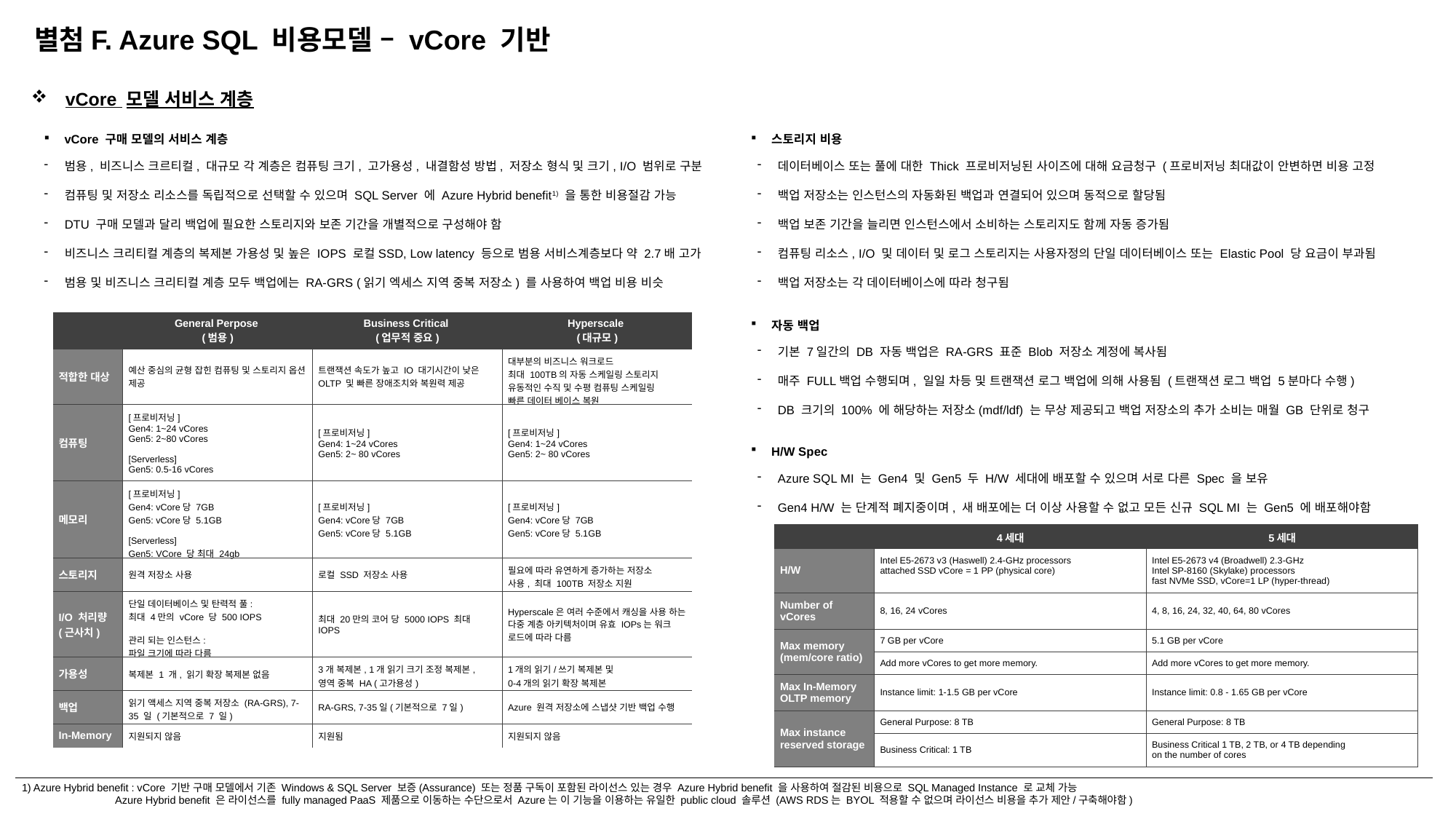

별첨F. Azure SQL 비용모델 – vCore 기반
vCore 모델 서비스 계층
vCore 구매 모델의 서비스 계층
스토리지 비용
범용, 비즈니스 크르티컬, 대규모 각 계층은 컴퓨팅 크기, 고가용성, 내결함성 방법, 저장소 형식 및 크기, I/O 범위로 구분

컴퓨팅 및 저장소 리소스를 독립적으로 선택할 수 있으며 SQL Server 에 Azure Hybrid benefit1) 을 통한 비용절감 가능

DTU 구매 모델과 달리 백업에 필요한 스토리지와 보존 기간을 개별적으로 구성해야 함

비즈니스 크리티컬 계층의 복제본 가용성 및 높은 IOPS 로컬SSD, Low latency 등으로 범용 서비스계층보다 약 2.7배 고가

범용 및 비즈니스 크리티컬 계층 모두 백업에는 RA-GRS (읽기 엑세스 지역 중복 저장소) 를 사용하여 백업 비용 비슷

데이터베이스 또는 풀에 대한 Thick 프로비저닝된 사이즈에 대해 요금청구 (프로비저닝 최대값이 안변하면 비용 고정

백업 저장소는 인스턴스의 자동화된 백업과 연결되어 있으며 동적으로 할당됨

백업 보존 기간을 늘리면 인스턴스에서 소비하는 스토리지도 함께 자동 증가됨

컴퓨팅 리소스, I/O 및 데이터 및 로그 스토리지는 사용자정의 단일 데이터베이스 또는 Elastic Pool 당 요금이 부과됨

백업 저장소는 각 데이터베이스에 따라 청구됨
자동 백업
|  | General Perpose (범용) | Business Critical (업무적 중요) | Hyperscale (대규모) |
| --- | --- | --- | --- |
| 적합한 대상 | 예산 중심의 균형 잡힌 컴퓨팅 및 스토리지 옵션 제공 | 트랜잭션 속도가 높고 IO 대기시간이 낮은 OLTP 및 빠른 장애조치와 복원력 제공 | 대부분의 비즈니스 워크로드 최대 100TB의 자동 스케일링 스토리지 유동적인 수직 및 수평 컴퓨팅 스케일링 빠른 데이터 베이스 복원 |
| 컴퓨팅 | [프로비저닝] Gen4: 1~24 vCores Gen5: 2~80 vCores [Serverless] Gen5: 0.5-16 vCores | [프로비저닝] Gen4: 1~24 vCores Gen5: 2~ 80 vCores | [프로비저닝] Gen4: 1~24 vCores Gen5: 2~ 80 vCores |
| 메모리 | [프로비저닝] Gen4: vCore당 7GB Gen5: vCore당 5.1GB [Serverless] Gen5: VCore 당 최대 24gb | [프로비저닝] Gen4: vCore당 7GB Gen5: vCore당 5.1GB | [프로비저닝] Gen4: vCore당 7GB Gen5: vCore당 5.1GB |
| 스토리지 | 원격 저장소 사용 | 로컬 SSD 저장소 사용 | 필요에 따라 유연하게 증가하는 저장소 사용, 최대 100TB 저장소 지원 |
| I/O 처리량 (근사치) | 단일 데이터베이스 및 탄력적 풀: 최대 4만의 vCore 당 500 IOPS 관리 되는 인스턴스: 파일 크기에 따라 다름 | 최대 20만의 코어 당 5000 IOPS 최대 IOPS | Hyperscale은 여러 수준에서 캐싱을 사용 하는 다중 계층 아키텍처이며 유효 IOPs는 워크 로드에 따라 다름 |
| 가용성 | 복제본 1 개, 읽기 확장 복제본 없음 | 3개 복제본, 1개 읽기 크기 조정 복제본, 영역 중복 HA (고가용성) | 1개의 읽기/쓰기 복제본 및 0-4개의 읽기 확장 복제본 |
| 백업 | 읽기 액세스 지역 중복 저장소 (RA-GRS), 7-35 일 (기본적으로 7 일) | RA-GRS, 7-35일(기본적으로 7일) | Azure 원격 저장소에 스냅샷 기반 백업 수행 |
| In-Memory | 지원되지 않음 | 지원됨 | 지원되지 않음 |
기본 7일간의 DB 자동 백업은 RA-GRS 표준 Blob 저장소 계정에 복사됨

매주 FULL백업 수행되며, 일일 차등 및 트랜잭션 로그 백업에 의해 사용됨 (트랜잭션 로그 백업 5분마다 수행)

DB 크기의 100% 에 해당하는 저장소(mdf/ldf) 는 무상 제공되고 백업 저장소의 추가 소비는 매월 GB 단위로 청구

H/W Spec
Azure SQL MI 는 Gen4 및 Gen5 두 H/W 세대에 배포할 수 있으며 서로 다른 Spec 을 보유

Gen4 H/W 는 단계적 폐지중이며, 새 배포에는 더 이상 사용할 수 없고 모든 신규 SQL MI 는 Gen5 에 배포해야함
|  | 4세대 | 5세대 |
| --- | --- | --- |
| H/W | Intel E5-2673 v3 (Haswell) 2.4-GHz processors attached SSD vCore = 1 PP (physical core) | Intel E5-2673 v4 (Broadwell) 2.3-GHz Intel SP-8160 (Skylake) processors fast NVMe SSD, vCore=1 LP (hyper-thread) |
| Number of vCores | 8, 16, 24 vCores | 4, 8, 16, 24, 32, 40, 64, 80 vCores |
| Max memory (mem/core ratio) | 7 GB per vCore | 5.1 GB per vCore |
|  | Add more vCores to get more memory. | Add more vCores to get more memory. |
| Max In-Memory OLTP memory | Instance limit: 1-1.5 GB per vCore | Instance limit: 0.8 - 1.65 GB per vCore |
| Max instance reserved storage | General Purpose: 8 TB | General Purpose: 8 TB |
|  | Business Critical: 1 TB | Business Critical 1 TB, 2 TB, or 4 TB depending on the number of cores |
1) Azure Hybrid benefit : vCore 기반 구매 모델에서 기존 Windows & SQL Server 보증(Assurance) 또는 정품 구독이 포함된 라이선스 있는 경우 Azure Hybrid benefit 을 사용하여 절감된 비용으로 SQL Managed Instance 로 교체 가능
                                Azure Hybrid benefit 은 라이선스를 fully managed PaaS 제품으로 이동하는 수단으로서 Azure는 이 기능을 이용하는 유일한 public cloud 솔루션 (AWS RDS는 BYOL 적용할 수 없으며 라이선스 비용을 추가 제안/구축해야함)